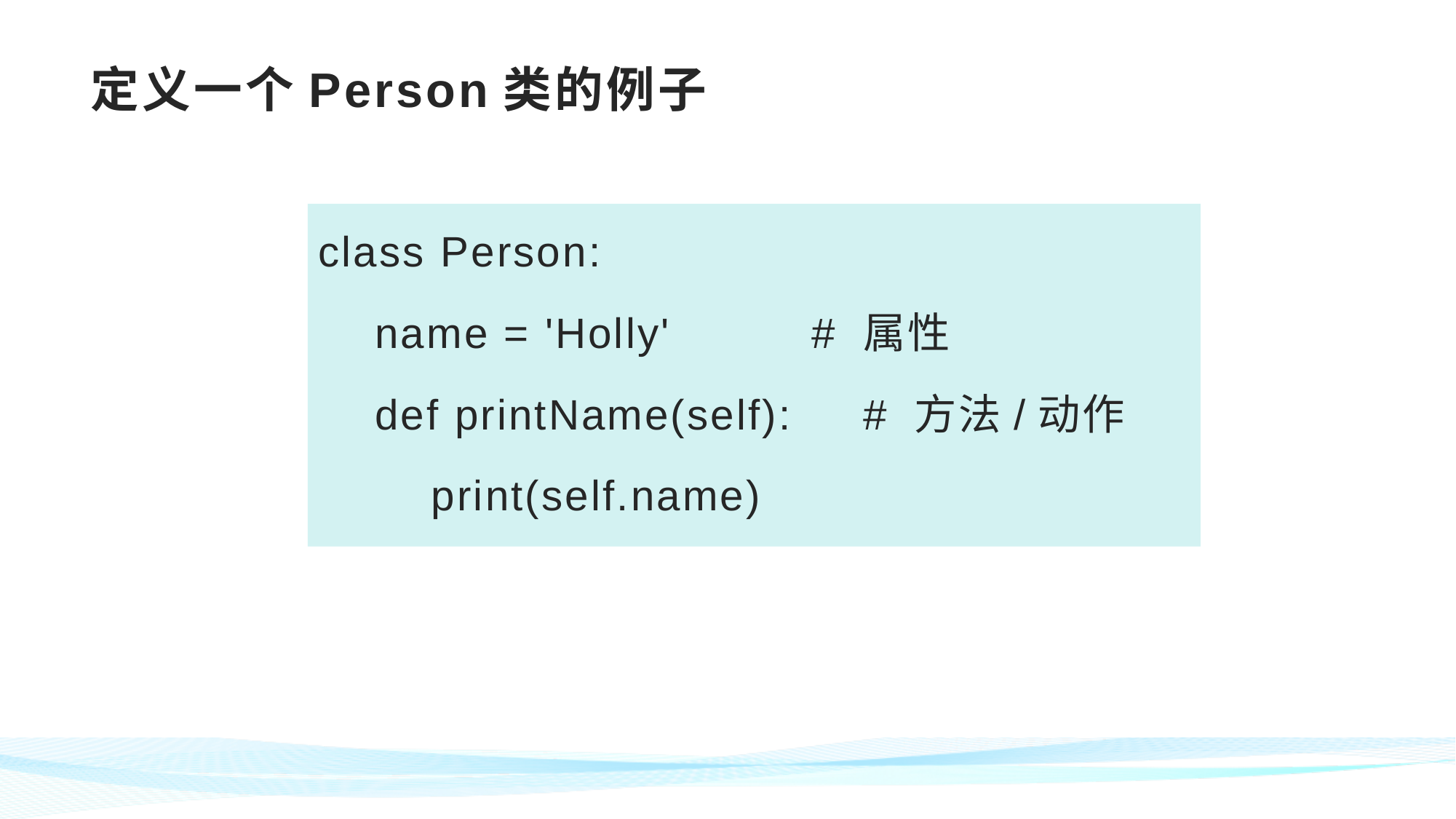

# 定义一个Person类的例子
class Person:
    name = 'Holly'          # 属性
    def printName(self):     # 方法/动作
        print(self.name)